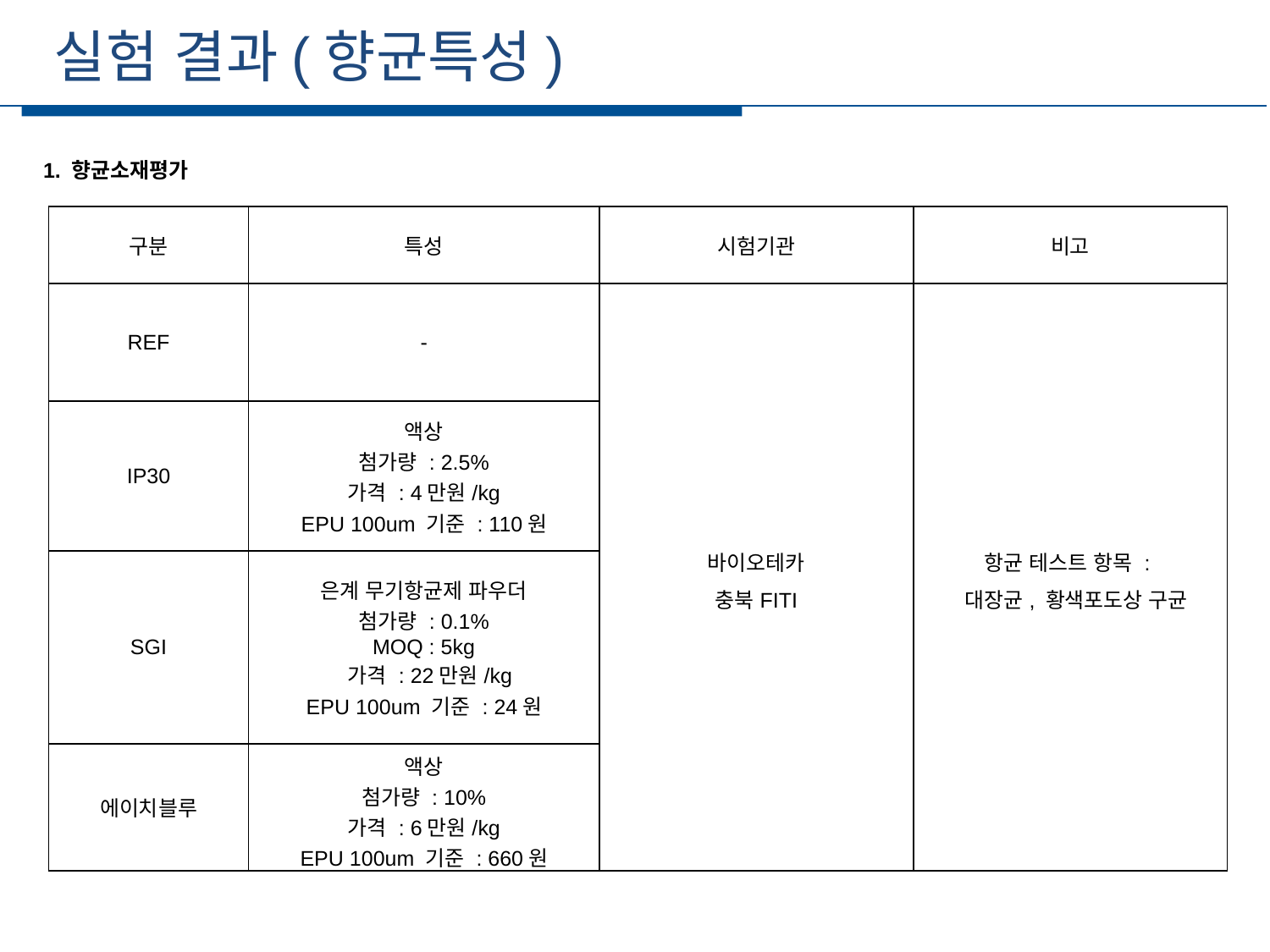

실험 결과(향균특성)
세부일정

1. 향균소재평가
| 구분 | 특성 | 시험기관 | 비고 |
| --- | --- | --- | --- |
| REF | - | 바이오테카 충북FITI | 항균 테스트 항목 : 대장균, 황색포도상 구균 |
| IP30 | 액상 첨가량 : 2.5% 가격 : 4만원/kg EPU 100um 기준 : 110원 |  |  |
| SGI | 은계 무기항균제 파우더 첨가량 : 0.1% MOQ : 5kg 가격 : 22만원/kg EPU 100um 기준 : 24원 |  |  |
| 에이치블루 | 액상 첨가량 : 10% 가격 : 6만원/kg EPU 100um 기준 : 660원 |  |  |